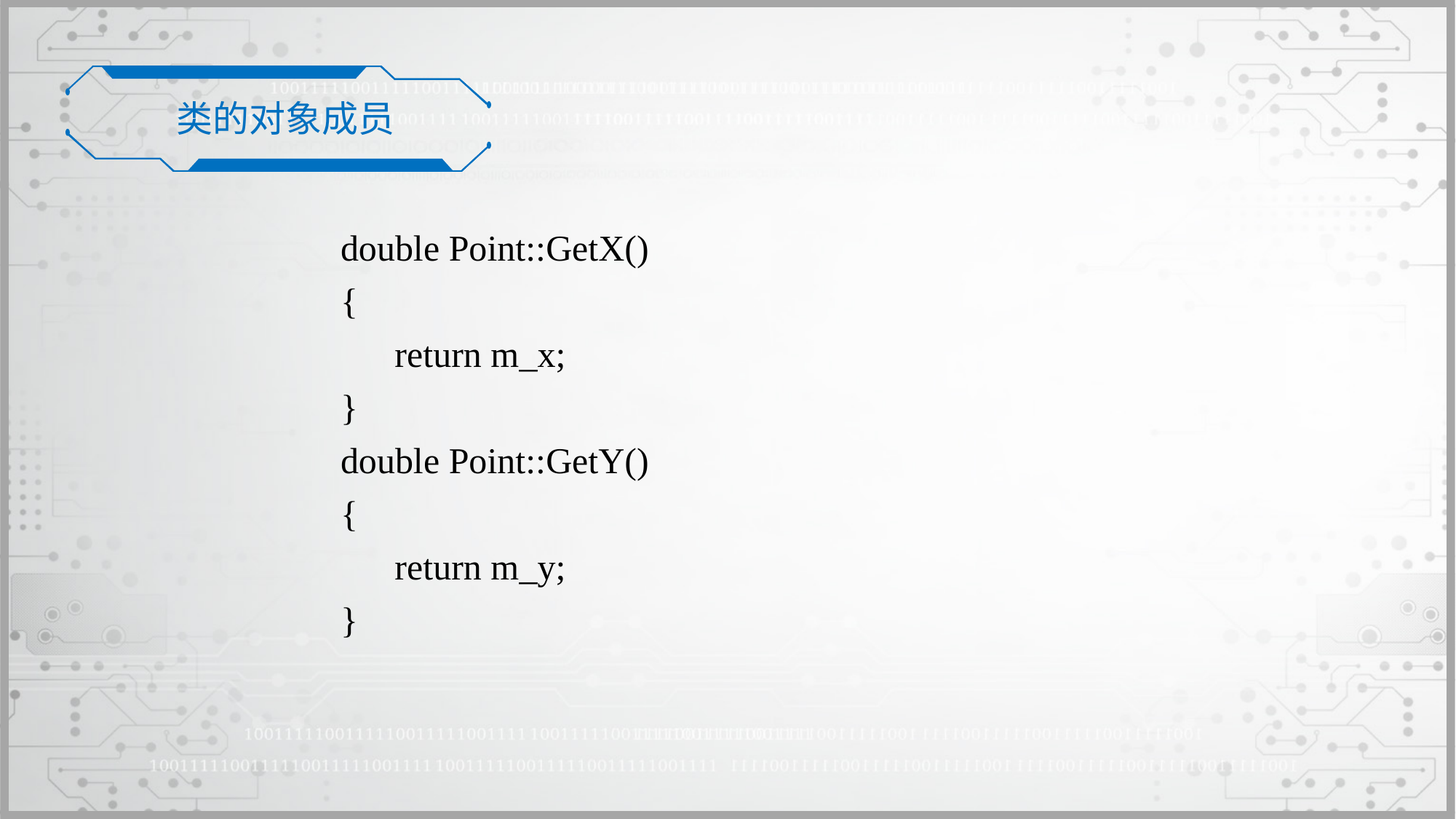

类的对象成员
double Point::GetX()
{
	return m_x;
}
double Point::GetY()
{
	return m_y;
}